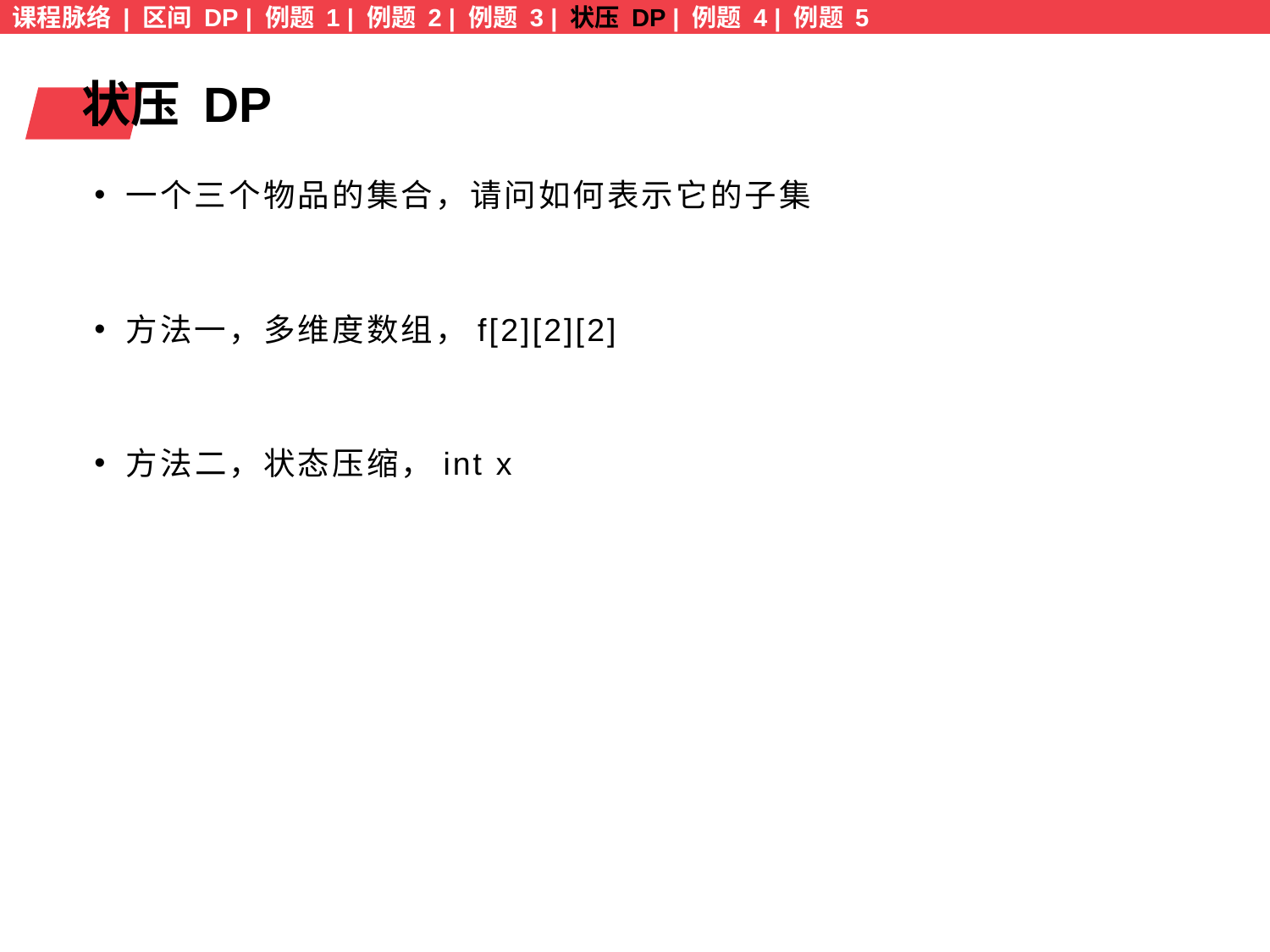

课程脉络 | 区间 DP | 例题 1 | 例题 2 | 例题 3 | 状压 DP | 例题 4 | 例题 5
状压 DP

一个三个物品的集合，请问如何表示它的子集

方法一，多维度数组，f[2][2][2]

方法二，状态压缩，int x
26